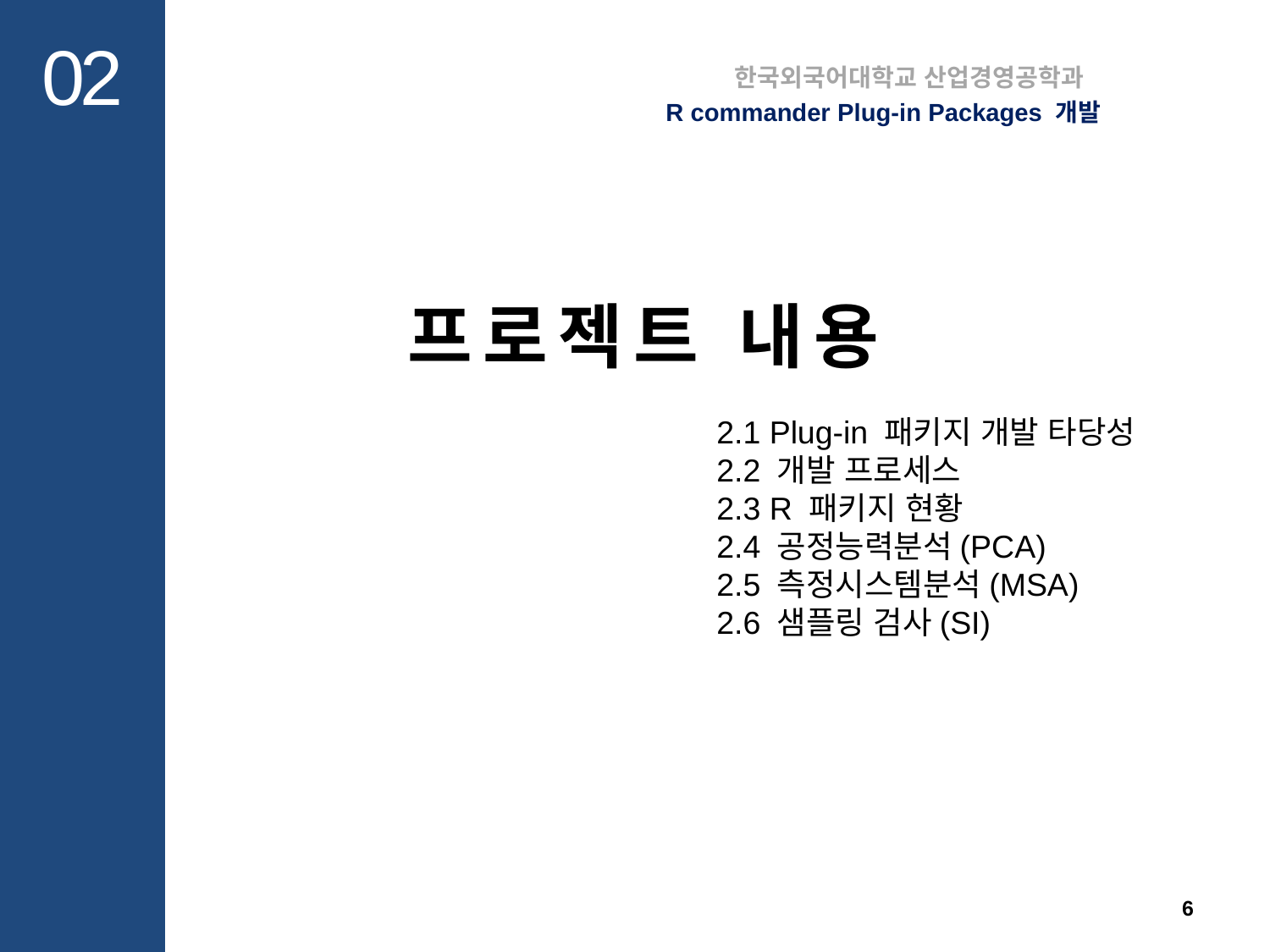

02
한국외국어대학교 산업경영공학과
R commander Plug-in Packages 개발
프로젝트 내용
2.1 Plug-in 패키지 개발 타당성
2.2 개발 프로세스
2.3 R 패키지 현황
2.4 공정능력분석(PCA)
2.5 측정시스템분석(MSA)
2.6 샘플링 검사(SI)
6